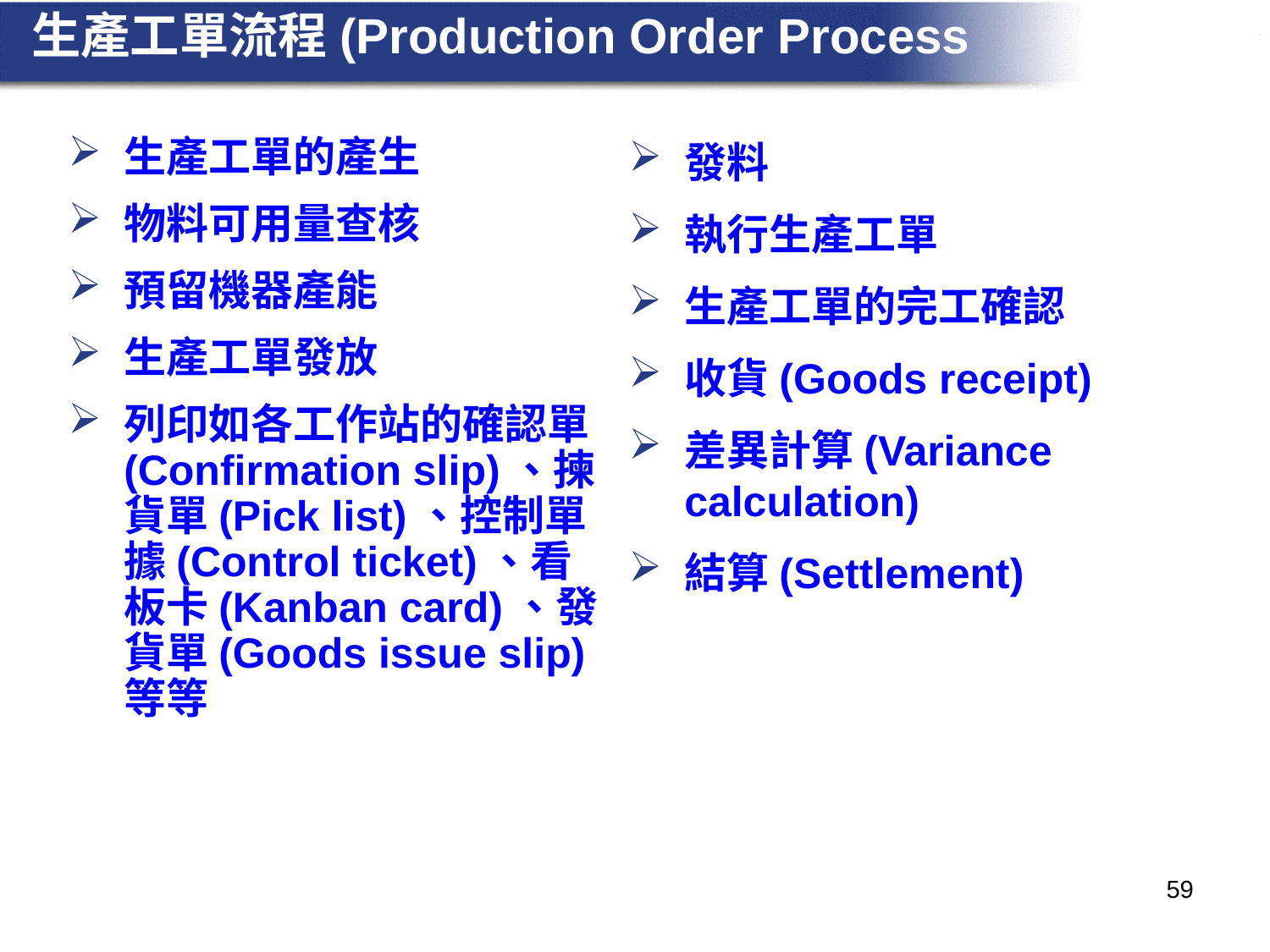

# 生產工單流程(Production Order Process
生產工單的產生
物料可用量查核
預留機器產能
生產工單發放
列印如各工作站的確認單(Confirmation slip)、揀貨單(Pick list)、控制單據(Control ticket)、看板卡(Kanban card)、發貨單(Goods issue slip)等等
發料
執行生產工單
生產工單的完工確認
收貨(Goods receipt)
差異計算(Variance calculation)
結算(Settlement)

59